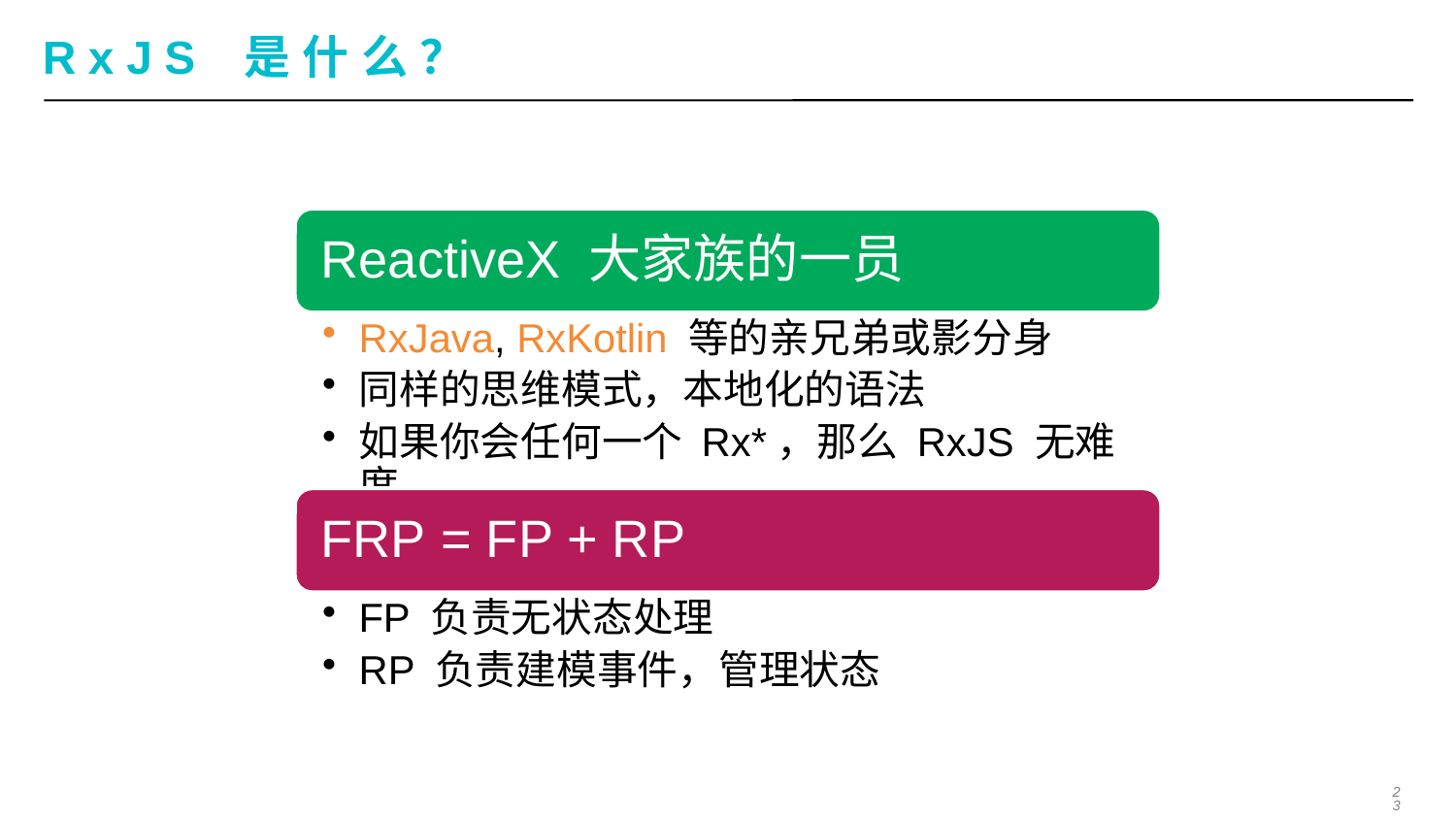

# RxJS 是什么？
ReactiveX 大家族的一员
RxJava, RxKotlin 等的亲兄弟或影分身
同样的思维模式，本地化的语法
如果你会任何一个 Rx*，那么 RxJS 无难度
FRP = FP + RP
FP 负责无状态处理
RP 负责建模事件，管理状态
23